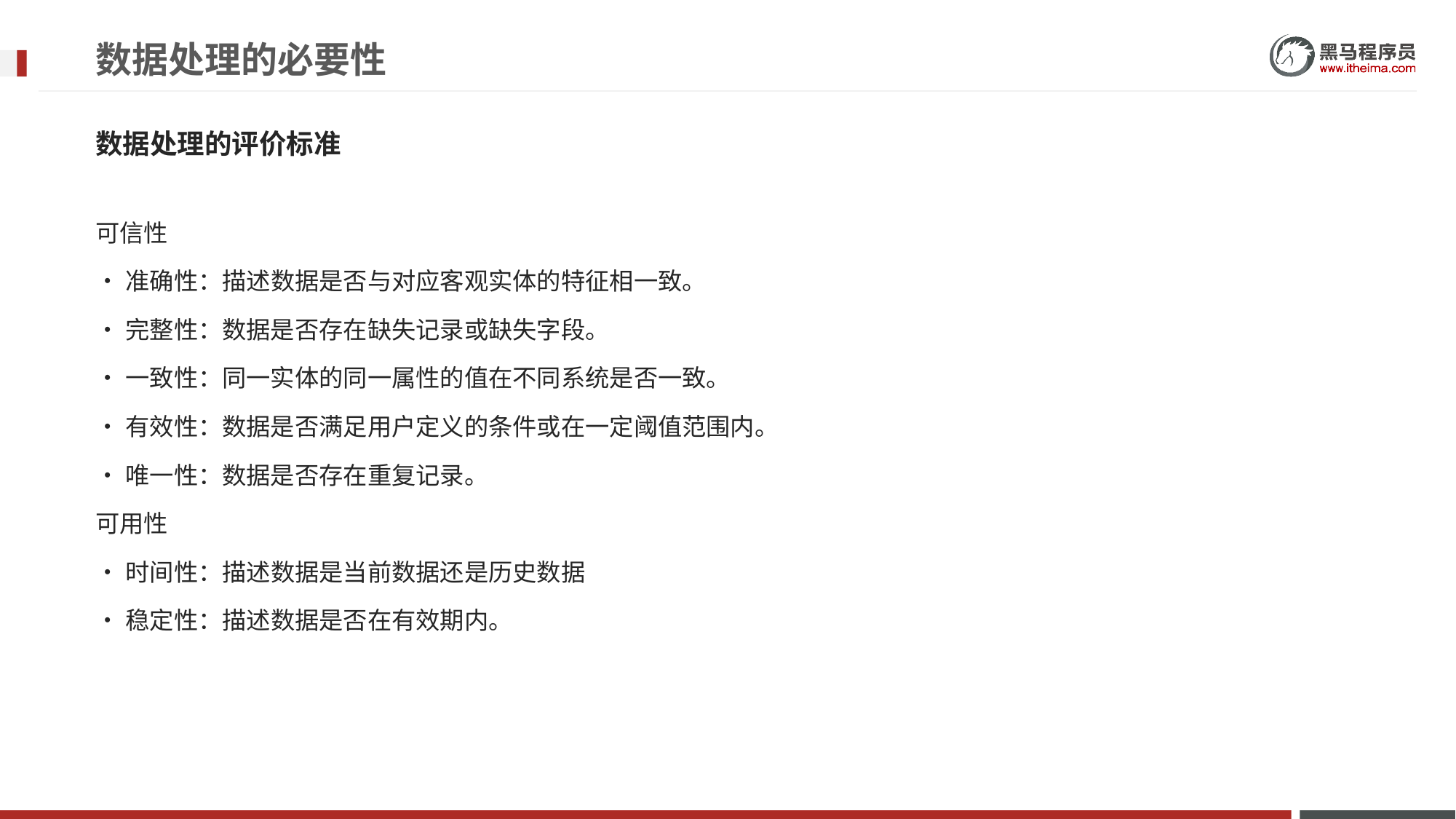

# 数据处理的必要性
数据处理的评价标准
可信性
•准确性：描述数据是否与对应客观实体的特征相一致。
•完整性：数据是否存在缺失记录或缺失字段。
•一致性：同一实体的同一属性的值在不同系统是否一致。
•有效性：数据是否满足用户定义的条件或在一定阈值范围内。
•唯一性：数据是否存在重复记录。
可用性
•时间性：描述数据是当前数据还是历史数据
•稳定性：描述数据是否在有效期内。